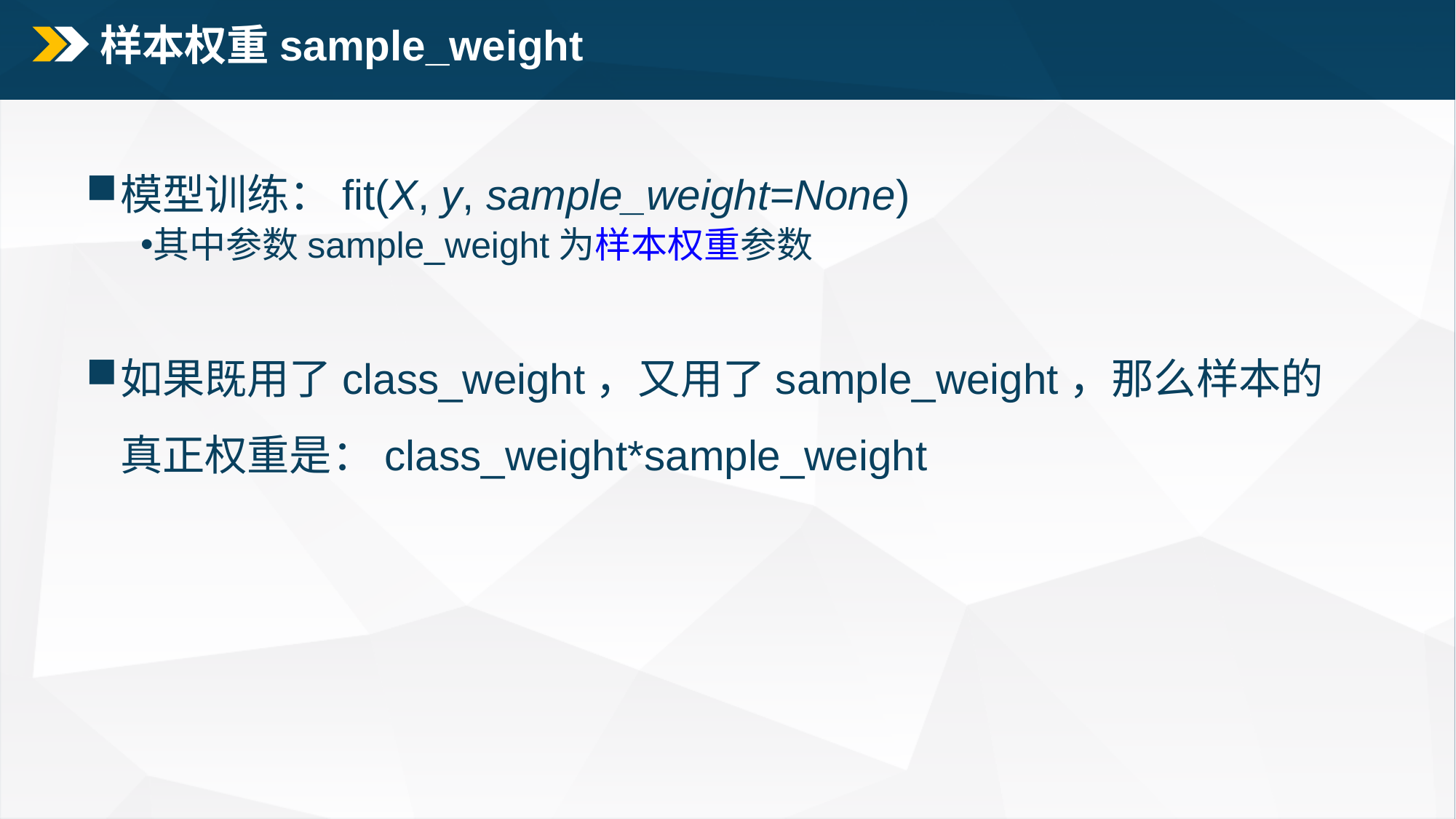

# 样本权重sample_weight
模型训练：fit(X, y, sample_weight=None)
其中参数sample_weight为样本权重参数

如果既用了class_weight，又用了sample_weight，那么样本的真正权重是：class_weight*sample_weight